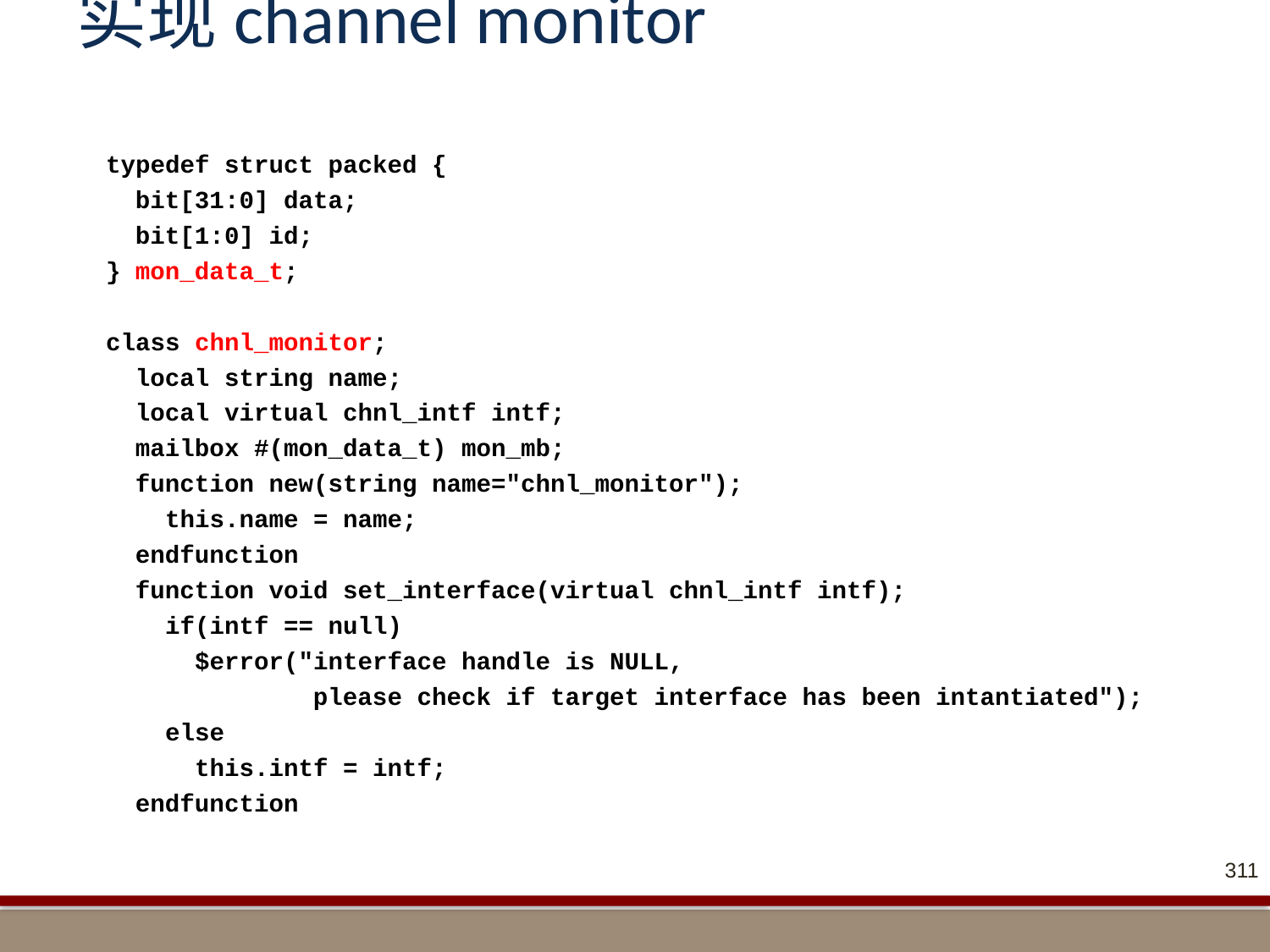

# 实现channel monitor
  typedef struct packed {
    bit[31:0] data;
    bit[1:0] id;
  } mon_data_t;

  class chnl_monitor;
    local string name;
    local virtual chnl_intf intf;
    mailbox #(mon_data_t) mon_mb;
    function new(string name="chnl_monitor");
      this.name = name;
    endfunction
    function void set_interface(virtual chnl_intf intf);
      if(intf == null)
        $error("interface handle is NULL,
                please check if target interface has been intantiated");
      else
        this.intf = intf;
    endfunction
311